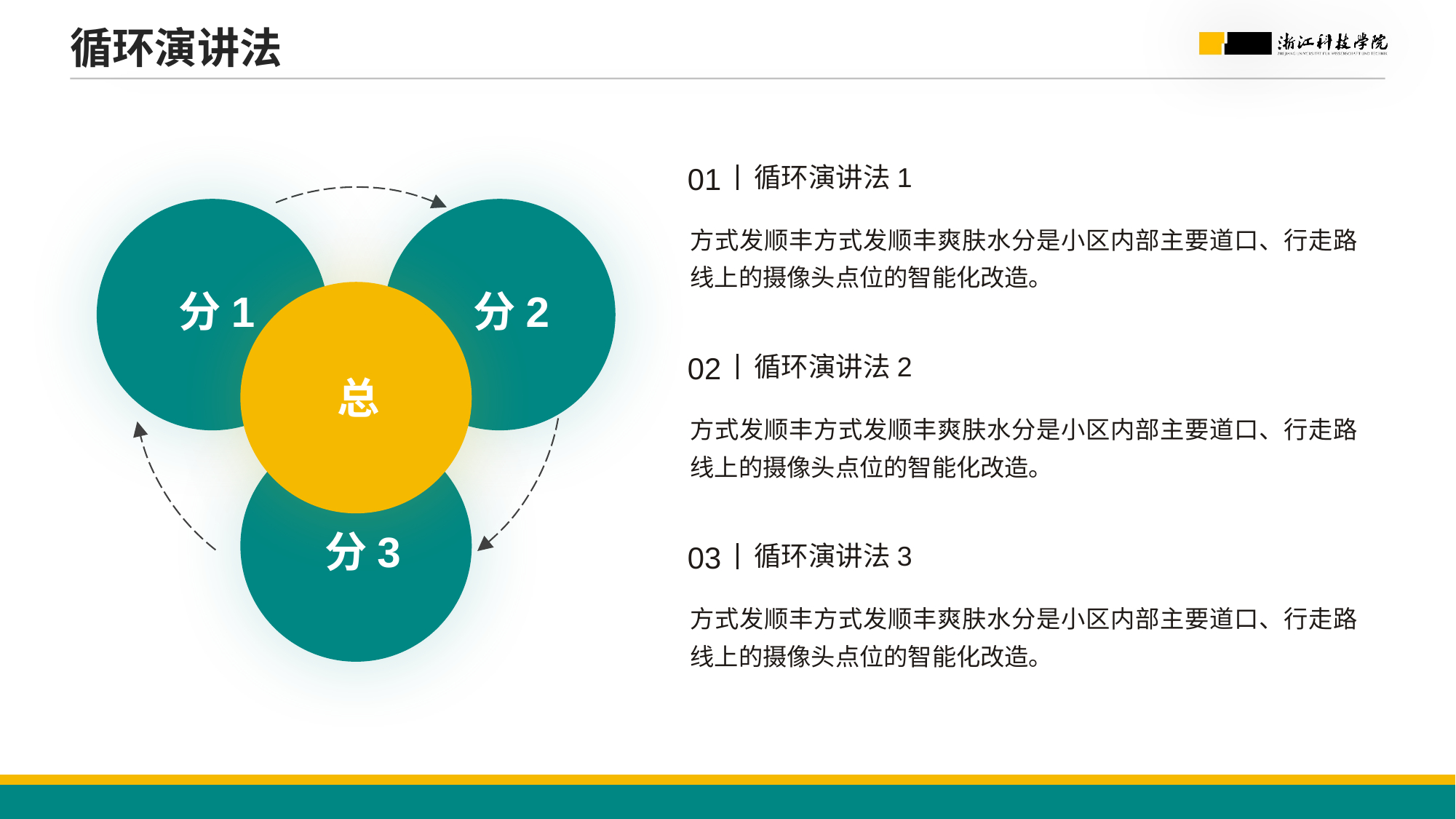

循环演讲法
循环演讲法1
方式发顺丰方式发顺丰爽肤水分是小区内部主要道口、行走路线上的摄像头点位的智能化改造。
分1
分2
循环演讲法2
总
方式发顺丰方式发顺丰爽肤水分是小区内部主要道口、行走路线上的摄像头点位的智能化改造。
分3
循环演讲法3
方式发顺丰方式发顺丰爽肤水分是小区内部主要道口、行走路线上的摄像头点位的智能化改造。